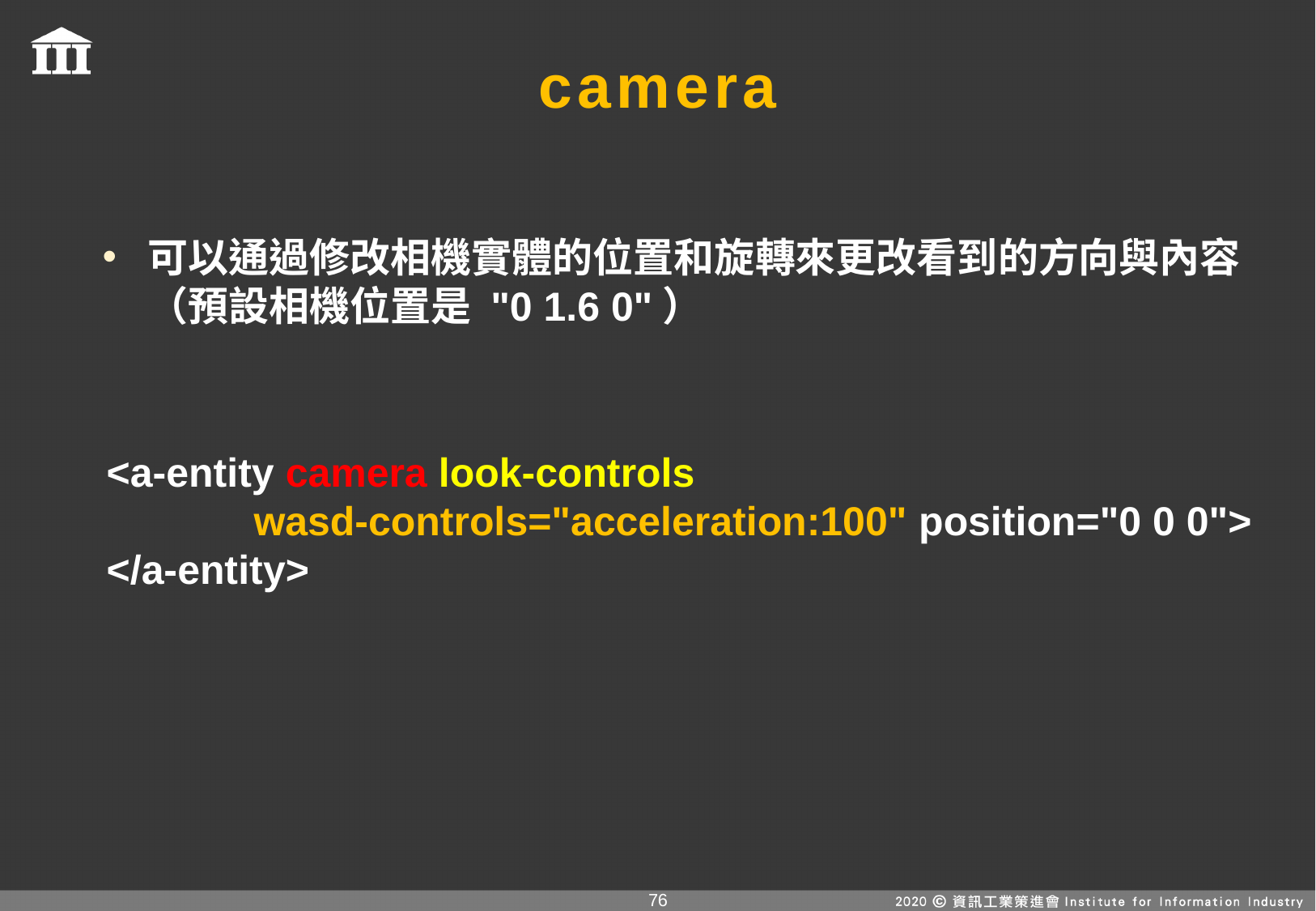

# camera
可以通過修改相機實體的位置和旋轉來更改看到的方向與內容
（預設相機位置是 "0 1.6 0"）
<a-entity camera look-controls
             wasd-controls="acceleration:100" position="0 0 0">
</a-entity>
76